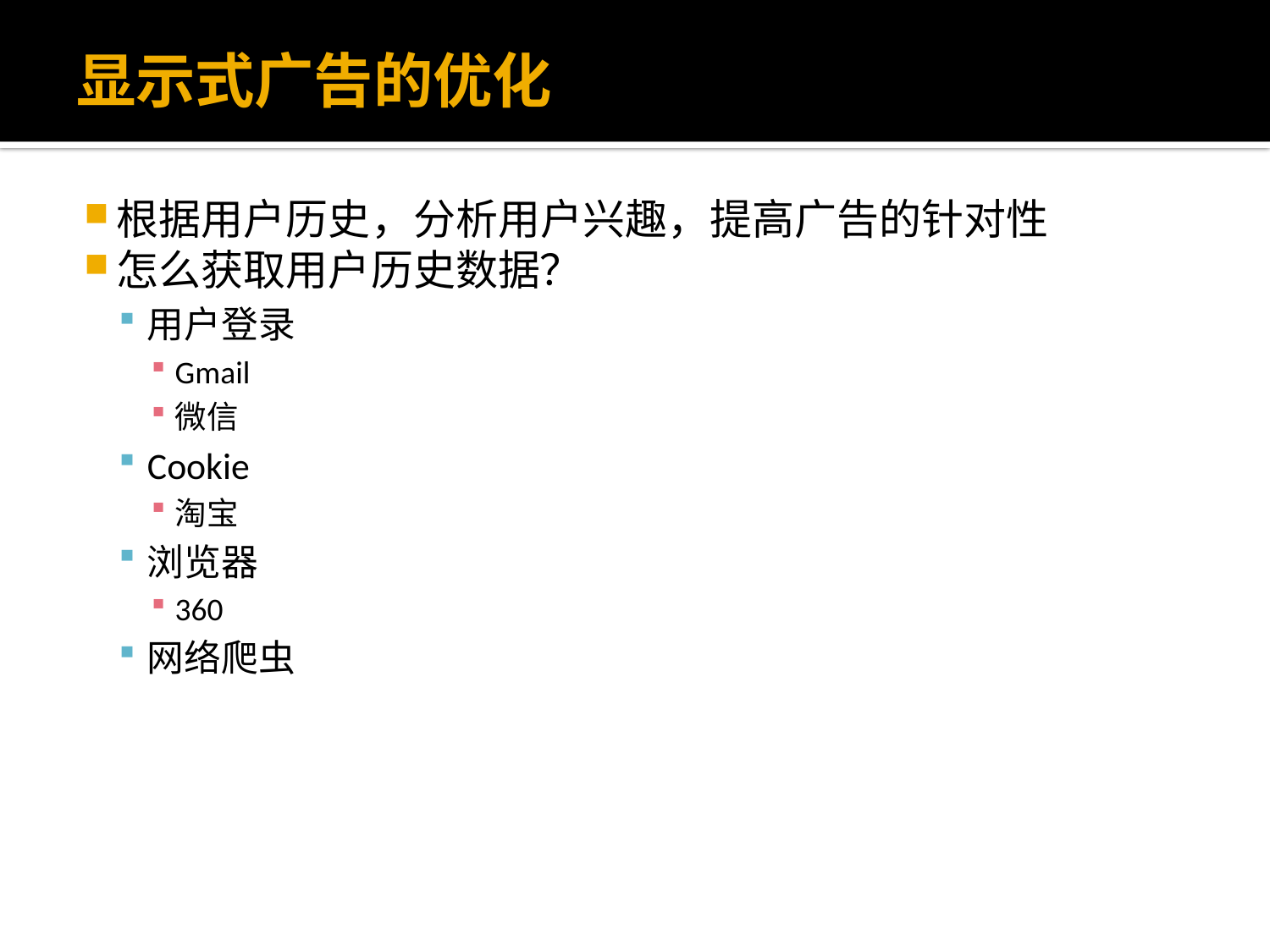

# 显示式广告的优化
根据用户历史，分析用户兴趣，提高广告的针对性
怎么获取用户历史数据？
用户登录
Gmail
微信
Cookie
淘宝
浏览器
360
网络爬虫